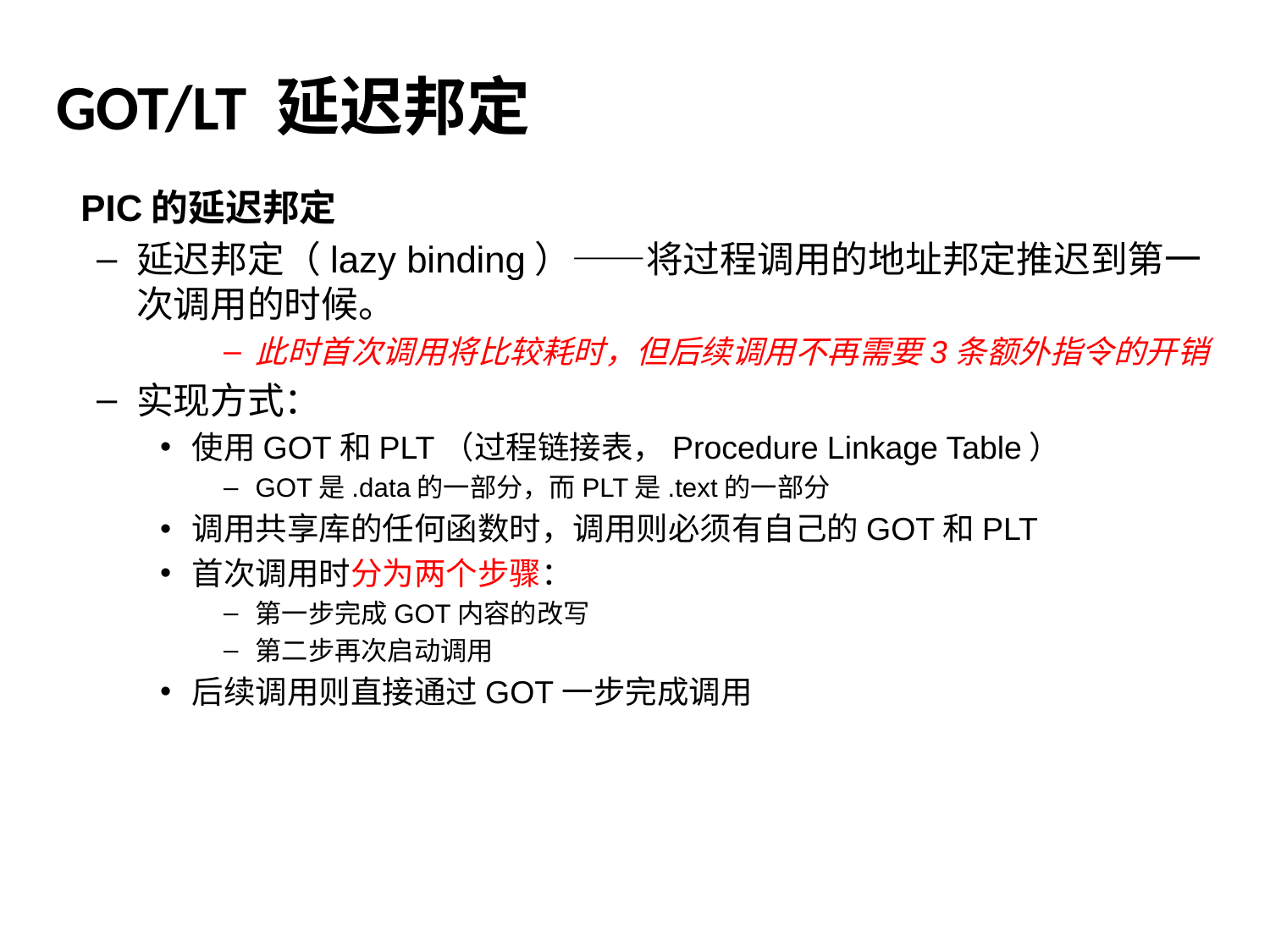

GOT/LT 延迟邦定
PIC的延迟邦定
延迟邦定（lazy binding）——将过程调用的地址邦定推迟到第一次调用的时候。
此时首次调用将比较耗时，但后续调用不再需要3条额外指令的开销
实现方式：
使用GOT和PLT（过程链接表，Procedure Linkage Table）
GOT是.data的一部分，而PLT是.text的一部分
调用共享库的任何函数时，调用则必须有自己的GOT和PLT
首次调用时分为两个步骤：
第一步完成GOT内容的改写
第二步再次启动调用
后续调用则直接通过GOT一步完成调用